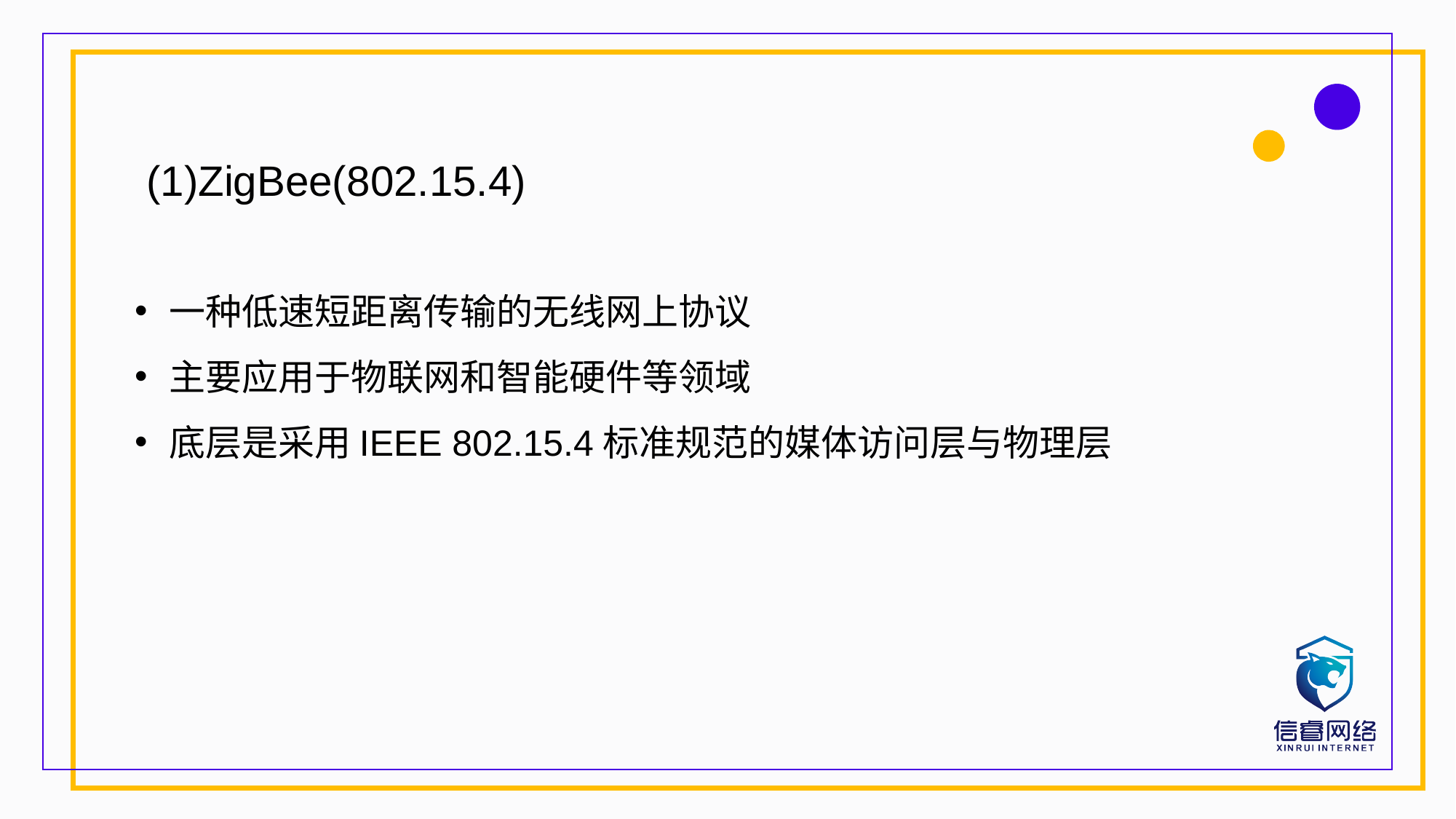

(1)ZigBee(802.15.4)
一种低速短距离传输的无线网上协议
主要应用于物联网和智能硬件等领域
底层是采用IEEE 802.15.4标准规范的媒体访问层与物理层